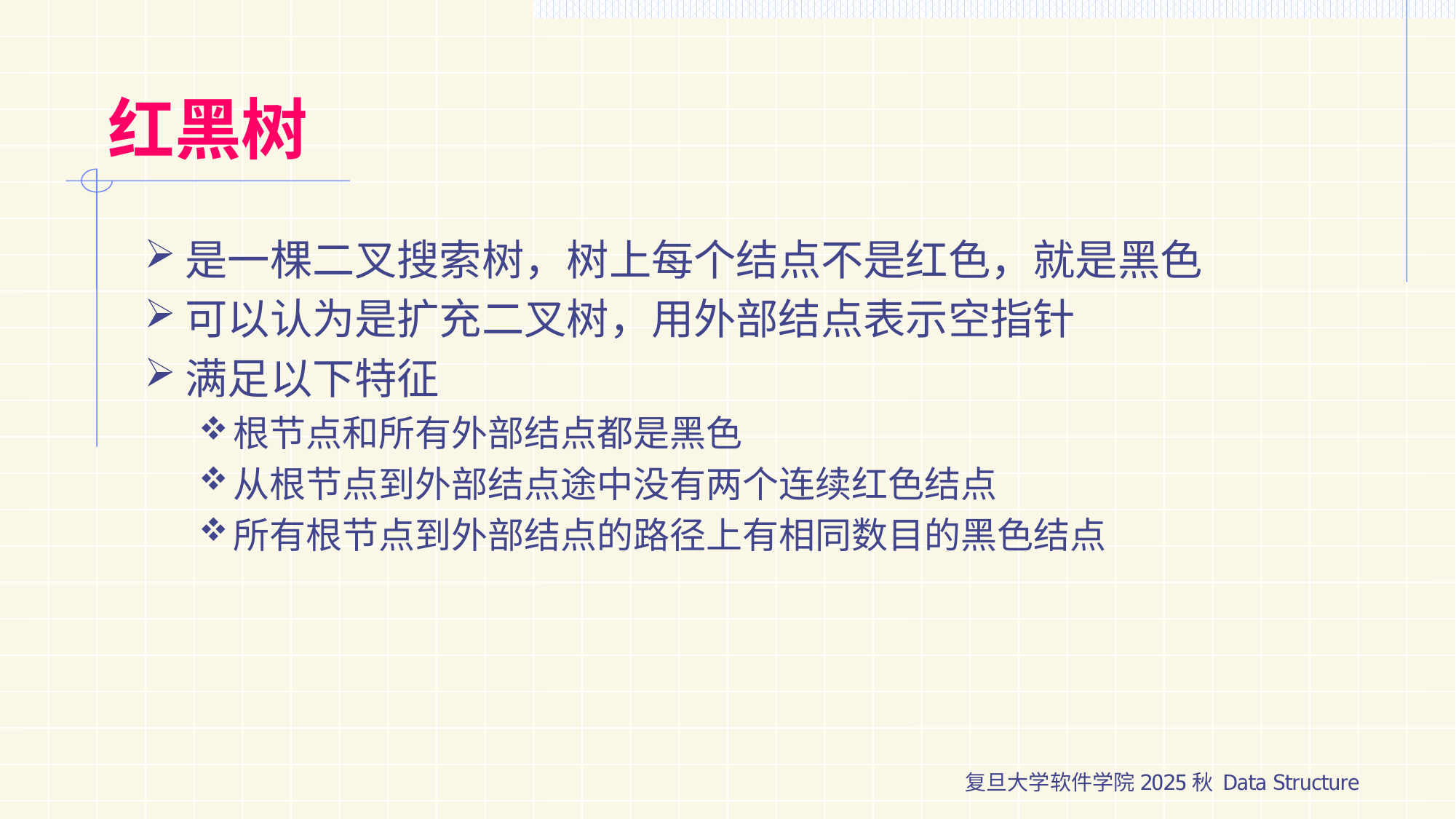

# 红黑树
是一棵二叉搜索树，树上每个结点不是红色，就是黑色
可以认为是扩充二叉树，用外部结点表示空指针
满足以下特征
根节点和所有外部结点都是黑色
从根节点到外部结点途中没有两个连续红色结点
所有根节点到外部结点的路径上有相同数目的黑色结点